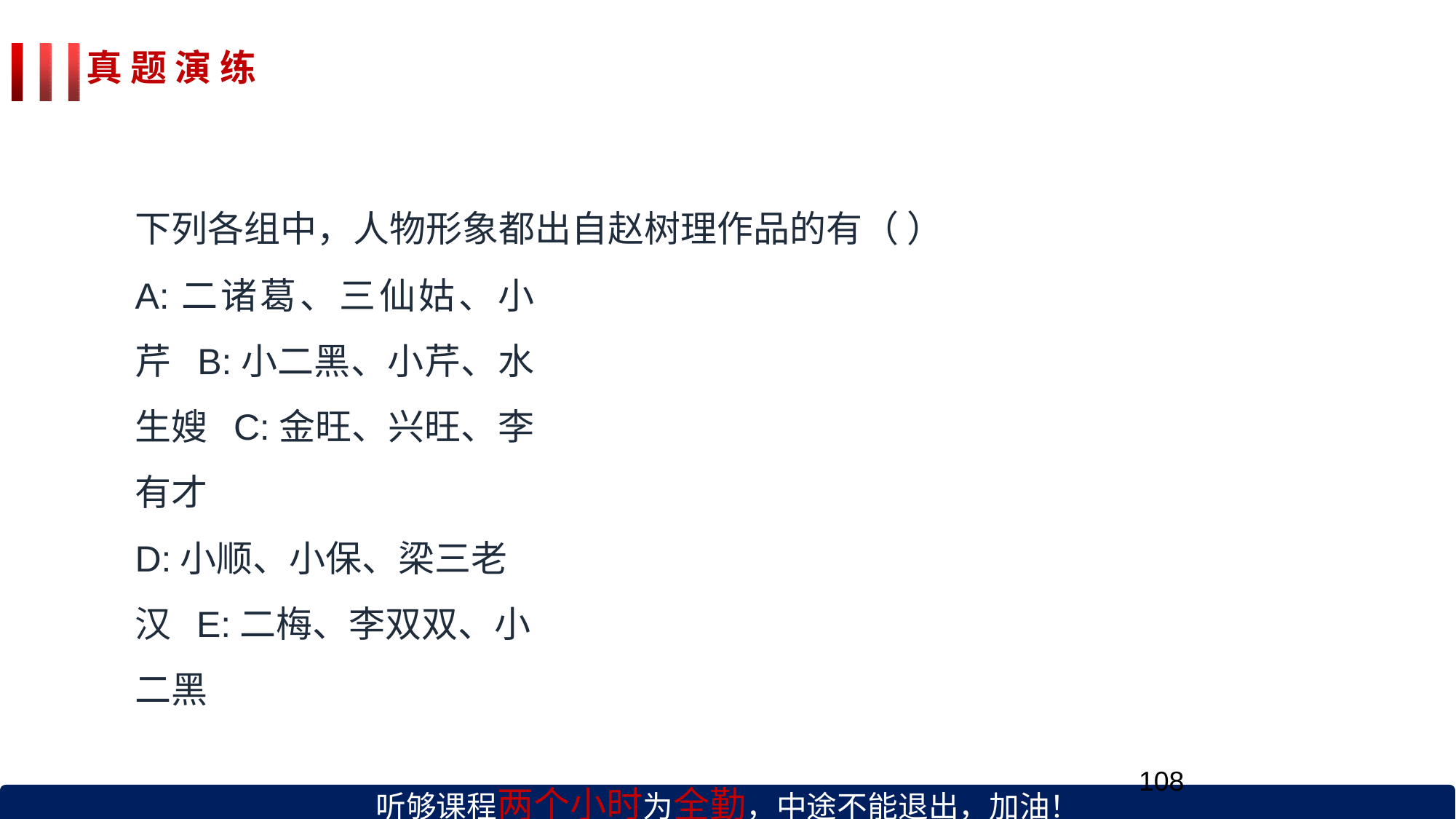

# 真 题 演 练

下列各组中，人物形象都出自赵树理作品的有（ ）
A:二诸葛、三仙姑、小芹  B:小二黑、小芹、水生嫂  C:金旺、兴旺、李有才
D:小顺、小保、梁三老汉  E:二梅、李双双、小二黑
108

听够课程两个小时为全勤，中途不能退出，加油！